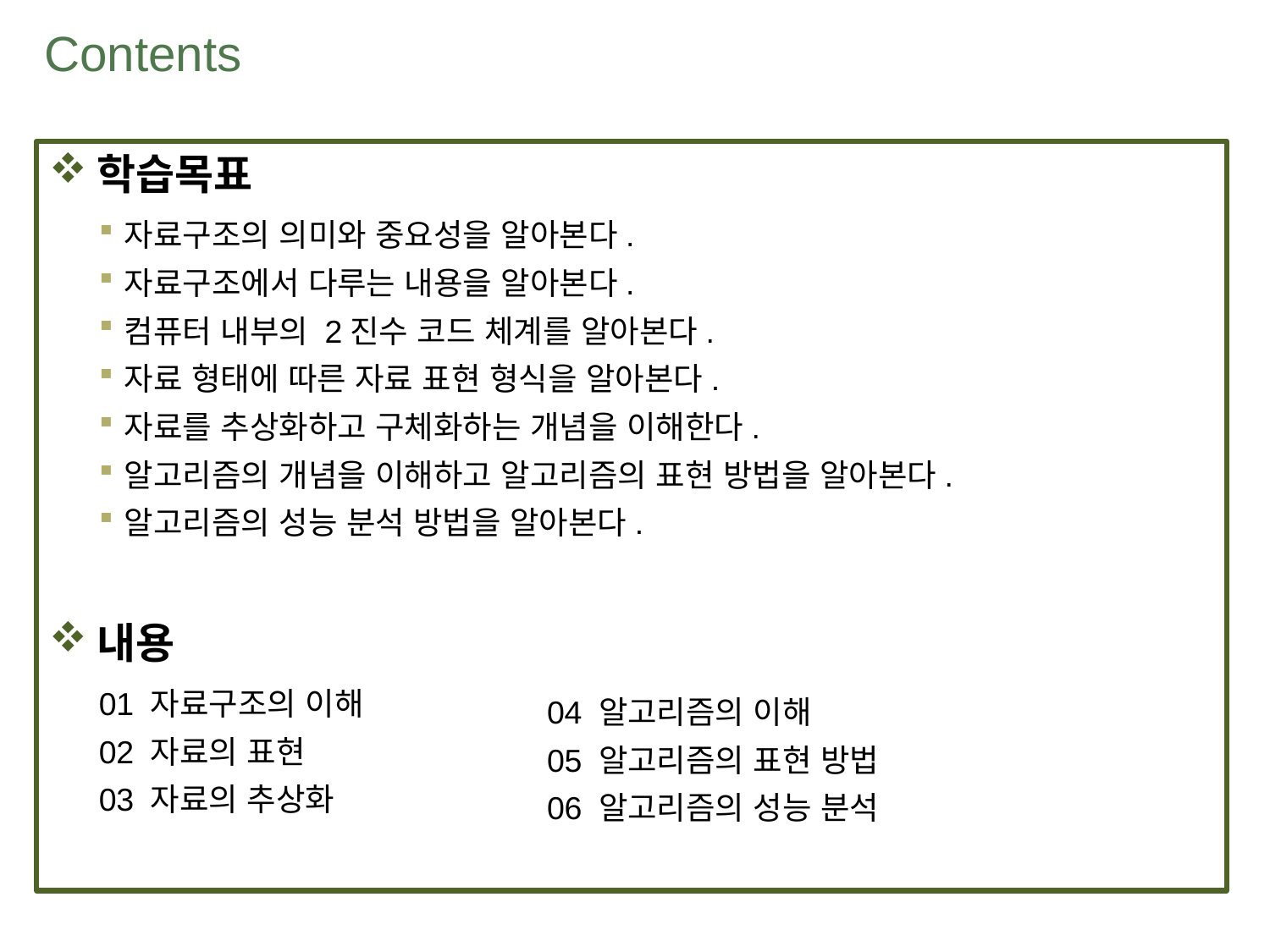

학습목표
자료구조의 의미와 중요성을 알아본다.
자료구조에서 다루는 내용을 알아본다.
컴퓨터 내부의 2진수 코드 체계를 알아본다.
자료 형태에 따른 자료 표현 형식을 알아본다.
자료를 추상화하고 구체화하는 개념을 이해한다.
알고리즘의 개념을 이해하고 알고리즘의 표현 방법을 알아본다.
알고리즘의 성능 분석 방법을 알아본다.

내용
01 자료구조의 이해
02 자료의 표현
03 자료의 추상화
04 알고리즘의 이해
05 알고리즘의 표현 방법
06 알고리즘의 성능 분석